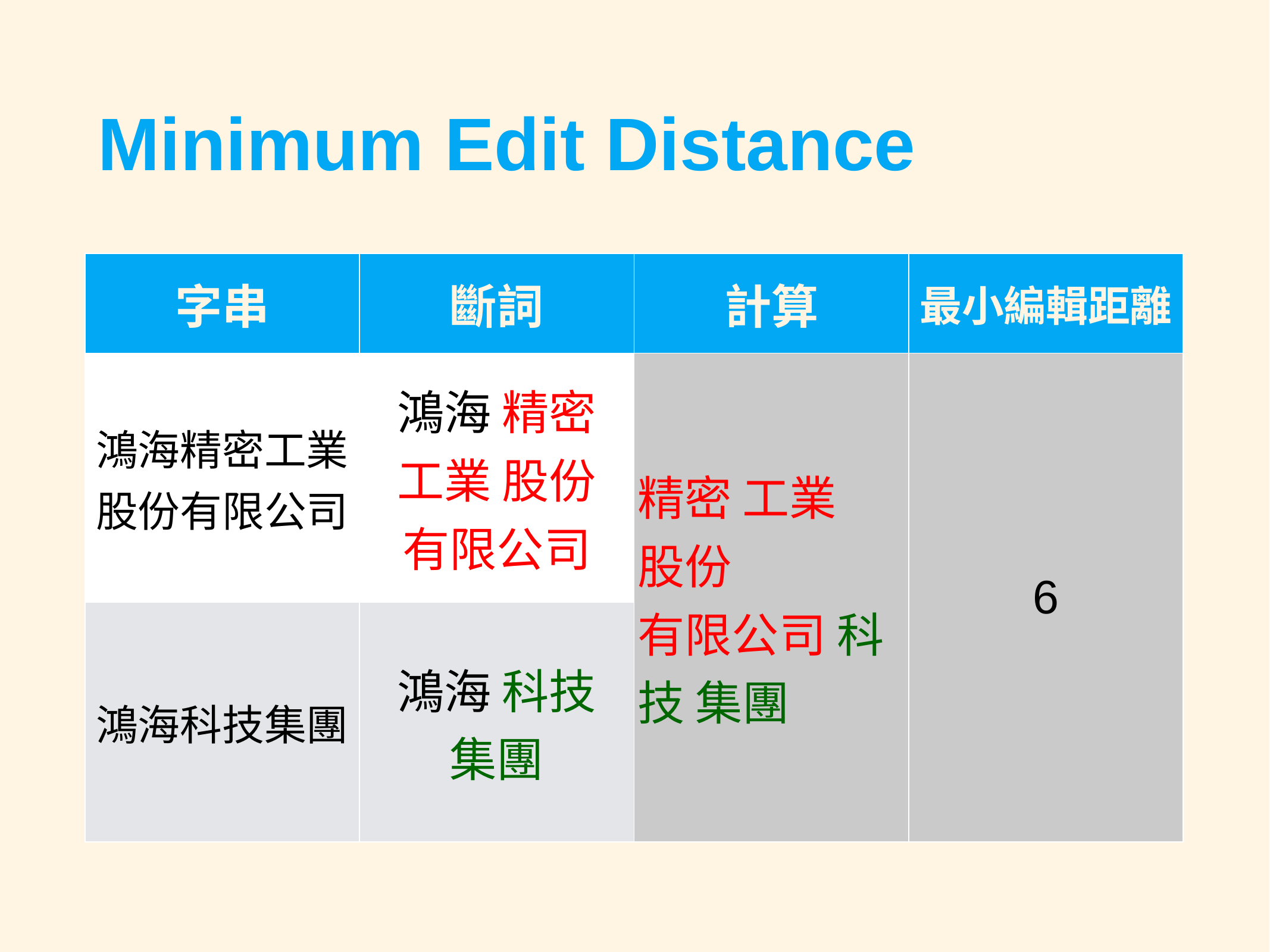

22
# Minimum Edit Distance
| 字串 | 斷詞 | 計算 | 最小編輯距離 |
| --- | --- | --- | --- |
| 鴻海精密工業股份有限公司 | 鴻海 精密 工業 股份 有限公司 | 精密 工業 股份 有限公司 科技 集團 | 6 |
| 鴻海科技集團 | 鴻海 科技 集團 |  |  |